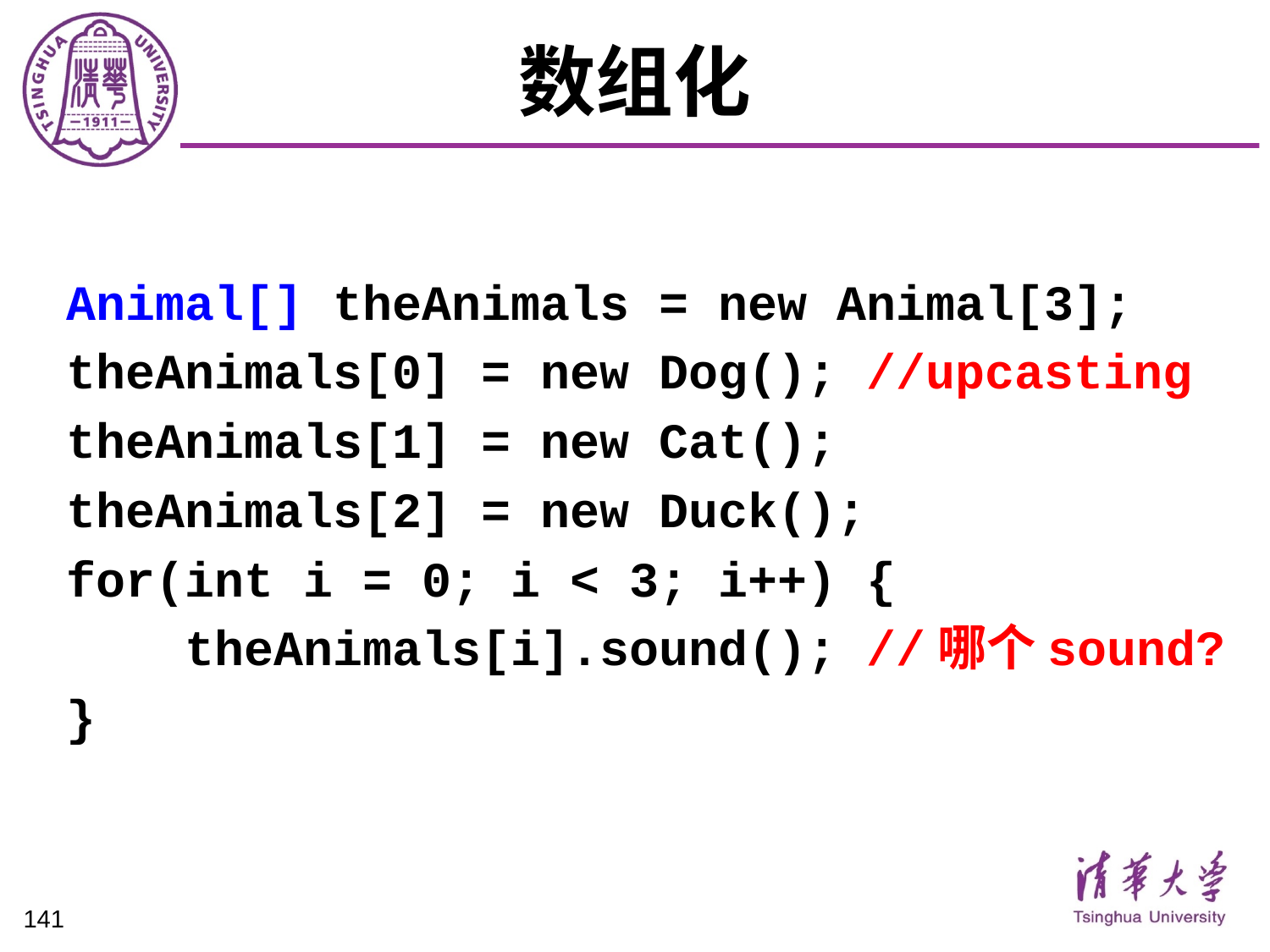

# 数组化
Animal[] theAnimals = new Animal[3];
theAnimals[0] = new Dog(); //upcasting
theAnimals[1] = new Cat();
theAnimals[2] = new Duck();
for(int i = 0; i < 3; i++) {
    theAnimals[i].sound(); //哪个sound?
}
141